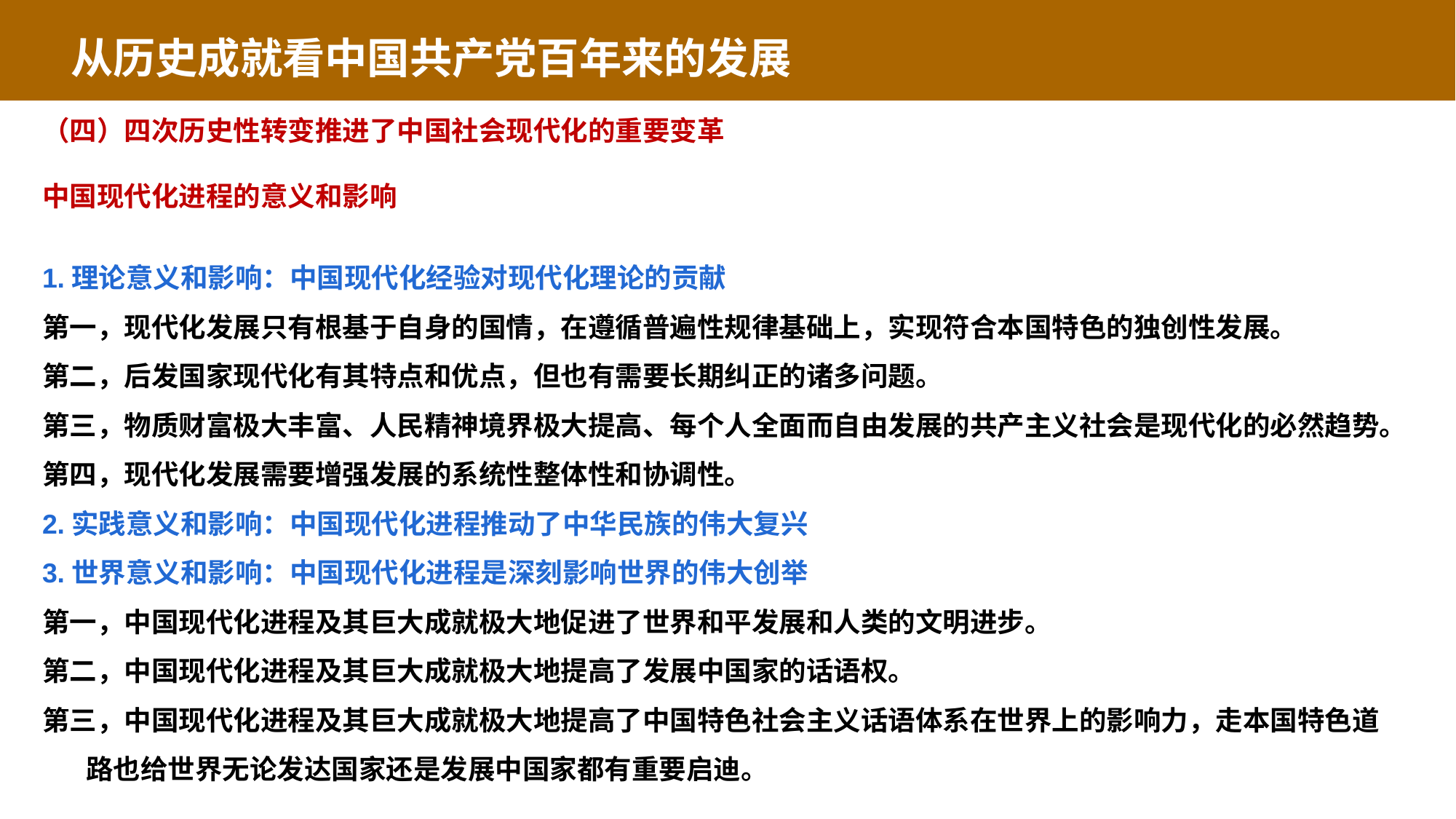

从历史成就看中国共产党百年来的发展
（四）四次历史性转变推进了中国社会现代化的重要变革

中国现代化进程的意义和影响

1.理论意义和影响：中国现代化经验对现代化理论的贡献
第一，现代化发展只有根基于自身的国情，在遵循普遍性规律基础上，实现符合本国特色的独创性发展。
第二，后发国家现代化有其特点和优点，但也有需要长期纠正的诸多问题。
第三，物质财富极大丰富、人民精神境界极大提高、每个人全面而自由发展的共产主义社会是现代化的必然趋势。
第四，现代化发展需要增强发展的系统性整体性和协调性。
2.实践意义和影响：中国现代化进程推动了中华民族的伟大复兴
3.世界意义和影响：中国现代化进程是深刻影响世界的伟大创举
第一，中国现代化进程及其巨大成就极大地促进了世界和平发展和人类的文明进步。
第二，中国现代化进程及其巨大成就极大地提高了发展中国家的话语权。
第三，中国现代化进程及其巨大成就极大地提高了中国特色社会主义话语体系在世界上的影响力，走本国特色道
      路也给世界无论发达国家还是发展中国家都有重要启迪。